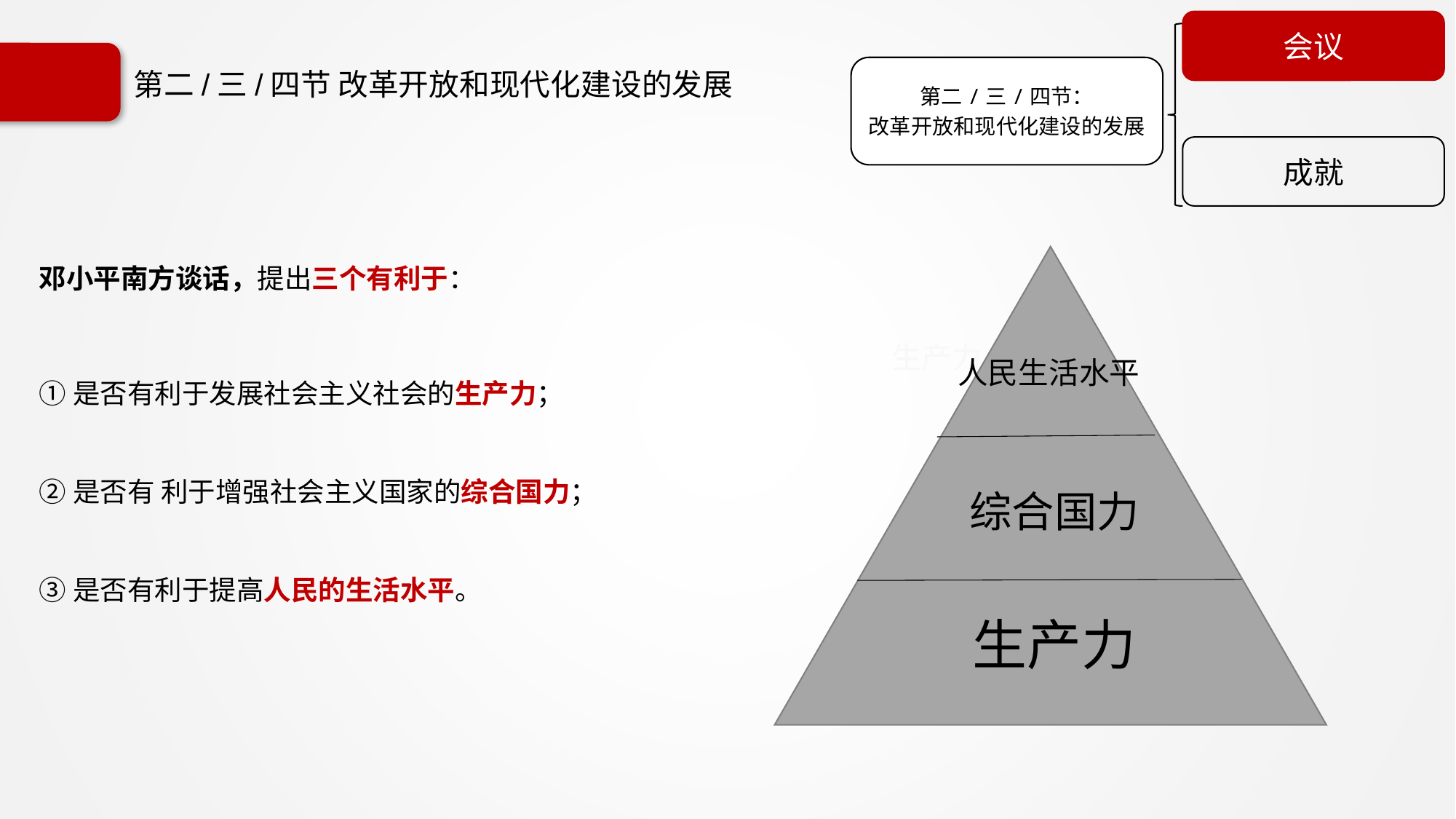

会议

第二/三/四节：
改革开放和现代化建设的发展
成就

# 第二/三/四节 改革开放和现代化建设的发展

邓小平南方谈话，提出三个有利于：

①是否有利于发展社会主义社会的生产力；

②是否有 利于增强社会主义国家的综合国力；

③是否有利于提高人民的生活水平。

生产力
人民生活水平
综合国力
综合国力
生产力